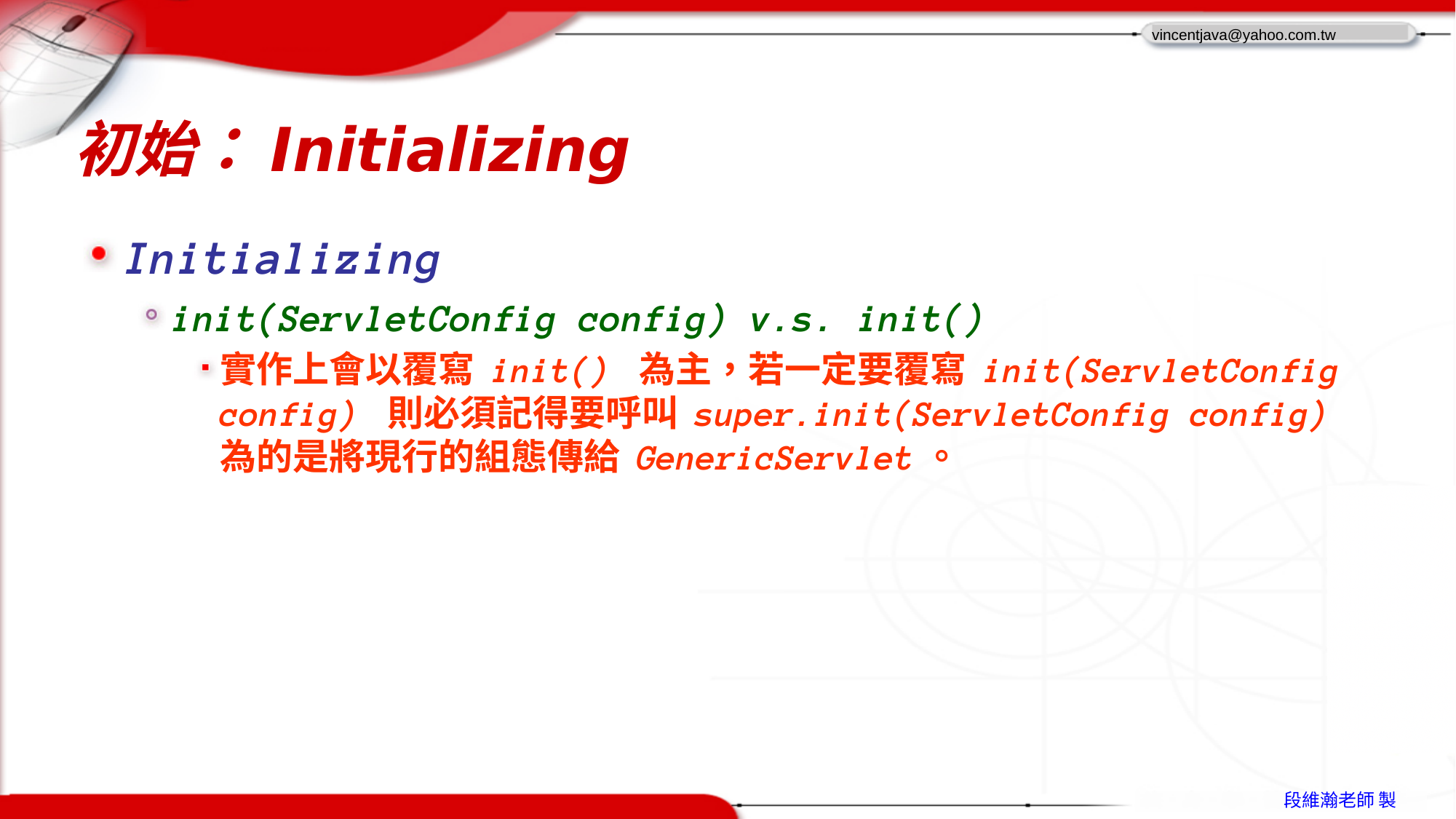

# 初始：Initializing
Initializing
init(ServletConfig config) v.s. init()
實作上會以覆寫 init() 為主，若一定要覆寫 init(ServletConfig config) 則必須記得要呼叫 super.init(ServletConfig config) 為的是將現行的組態傳給 GenericServlet。